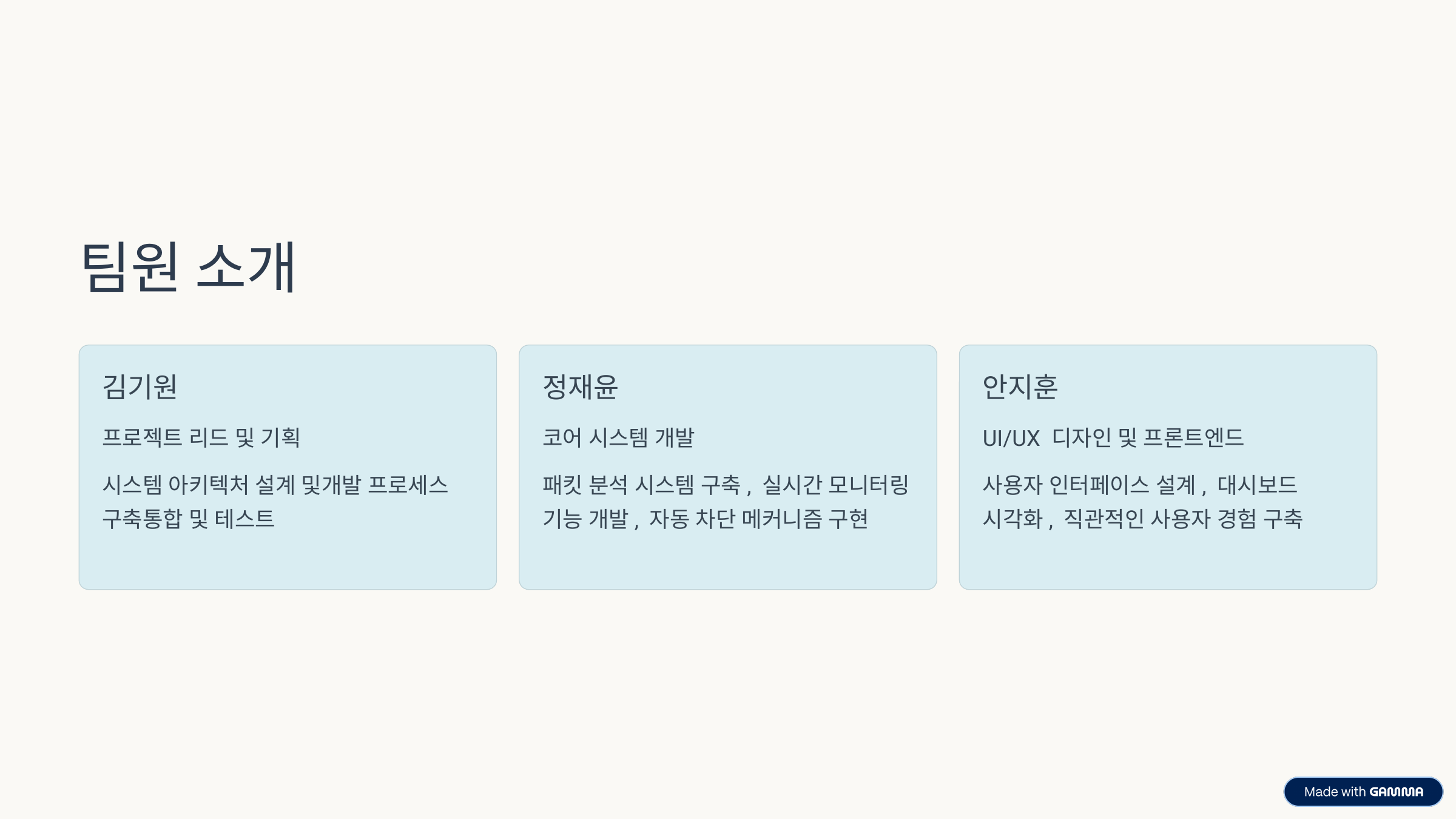

팀원 소개

김기원
정재윤
안지훈
프로젝트 리드 및 기획
코어 시스템 개발
UI/UX 디자인 및 프론트엔드
시스템 아키텍처 설계 및개발 프로세스 구축통합 및 테스트
패킷 분석 시스템 구축, 실시간 모니터링 기능 개발, 자동 차단 메커니즘 구현
사용자 인터페이스 설계, 대시보드 시각화, 직관적인 사용자 경험 구축